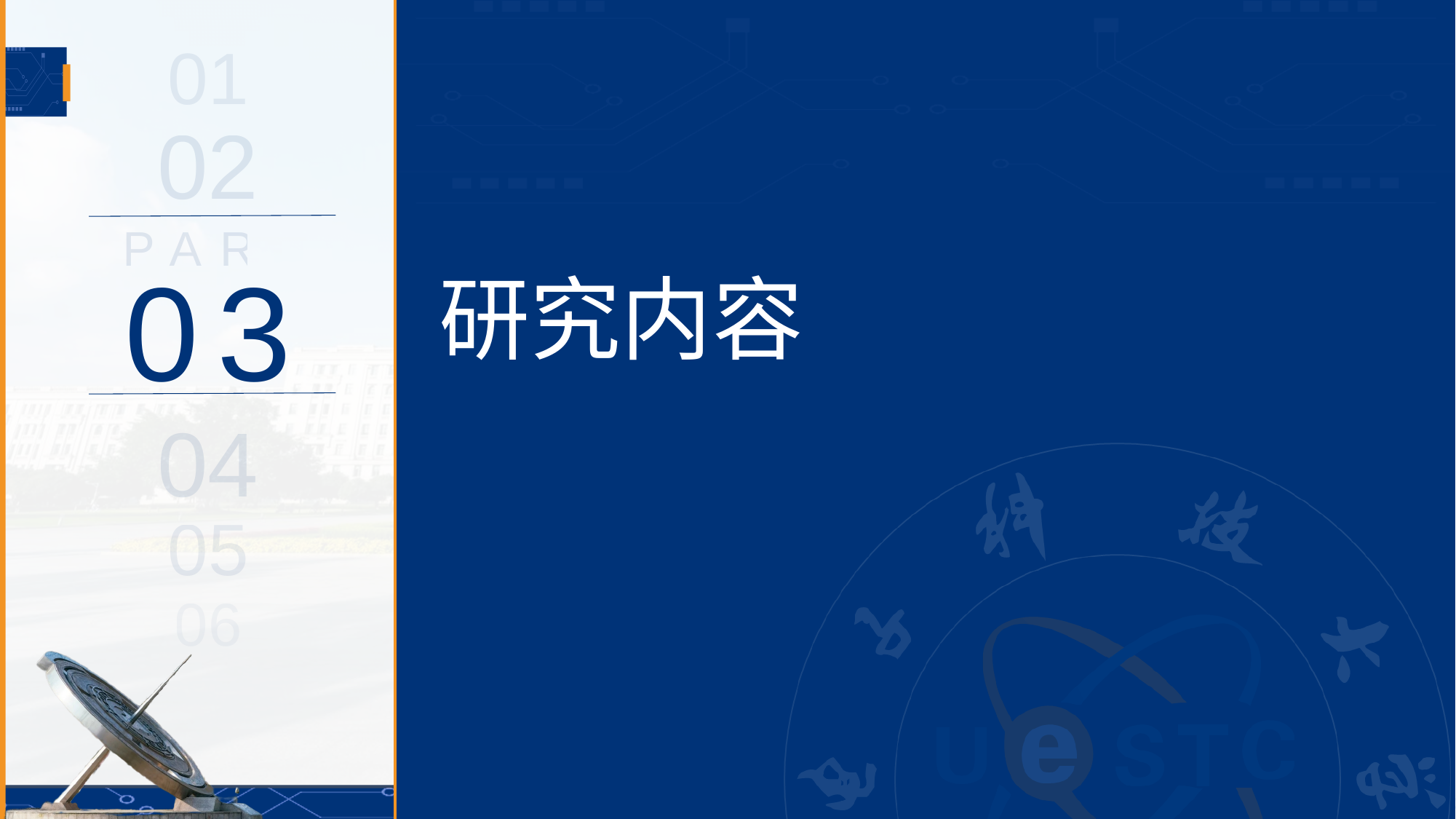

01
02
PART
# 研究内容
03
04
05
06